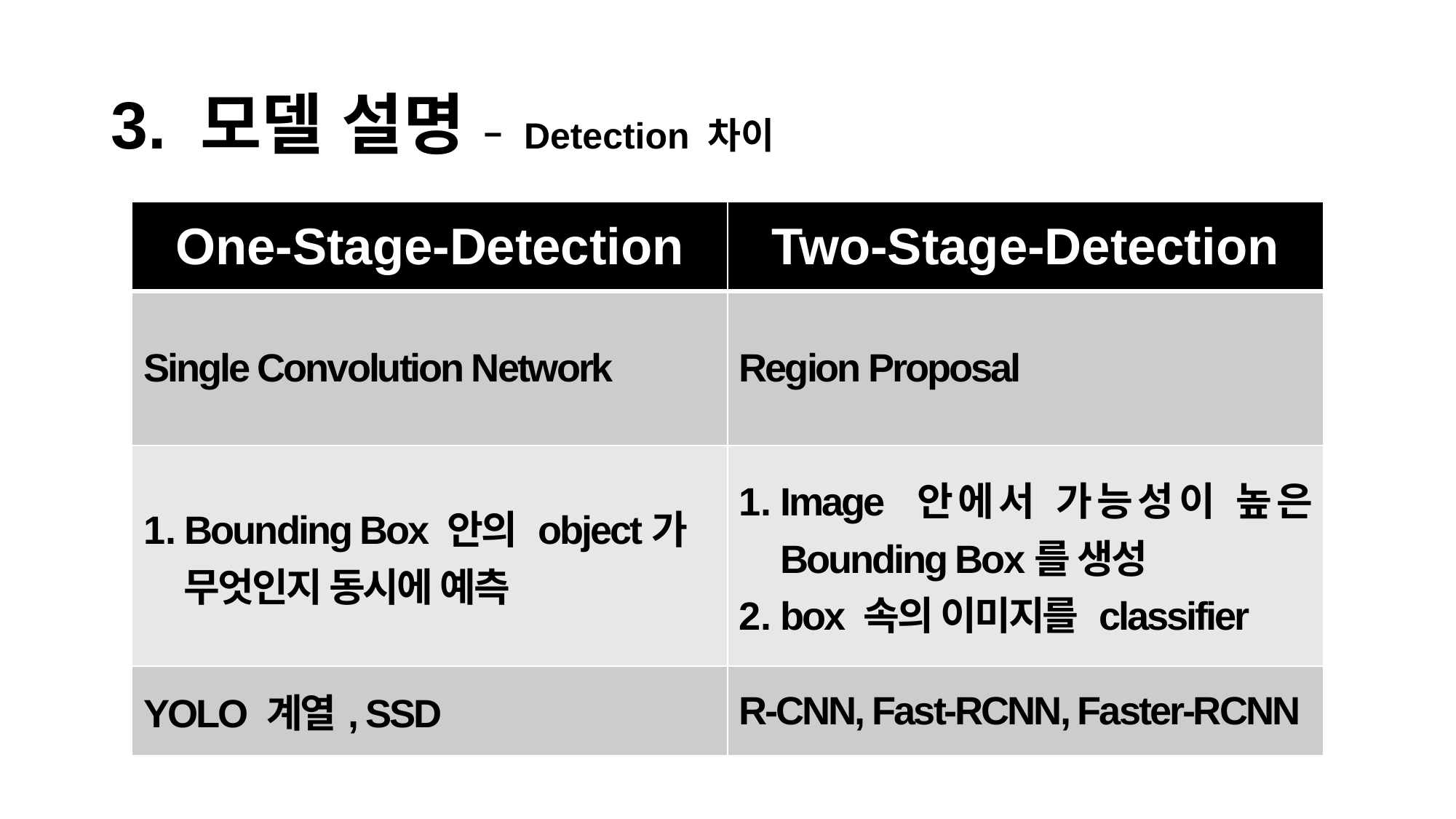

# 3. 모델 설명 – Detection 차이
| One-Stage-Detection | Two-Stage-Detection |
| --- | --- |
| Single Convolution Network | Region Proposal |
| Bounding Box 안의 object가 무엇인지 동시에 예측 | Image 안에서 가능성이 높은 Bounding Box를 생성 box 속의 이미지를 classifier |
| YOLO 계열, SSD | R-CNN, Fast-RCNN, Faster-RCNN |